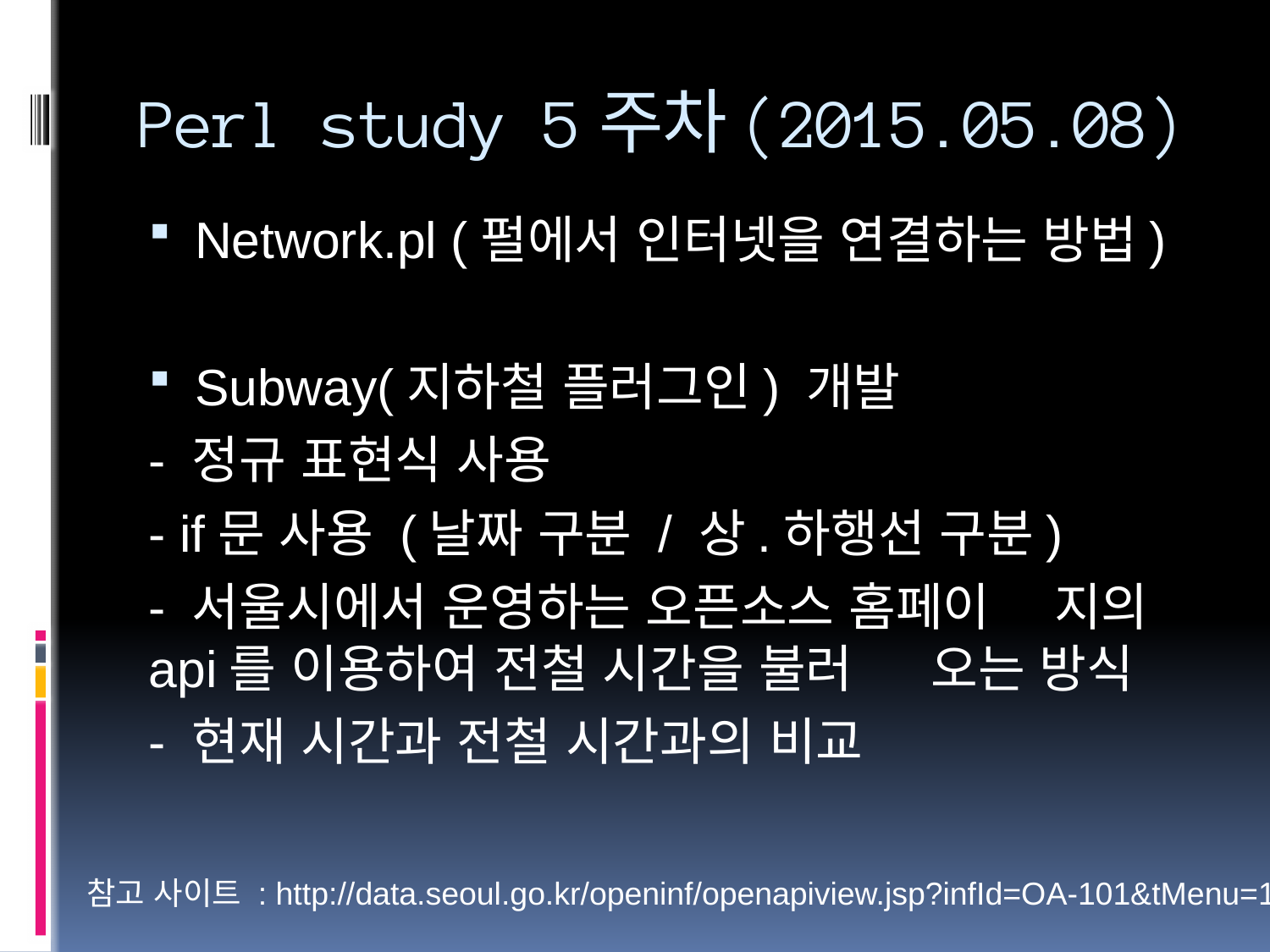

# Perl study 5주차(2015.05.08)
Network.pl (펄에서 인터넷을 연결하는 방법)

Subway(지하철 플러그인) 개발
	- 정규 표현식 사용
	- if문 사용 (날짜 구분 / 상.하행선 구분)
	- 서울시에서 운영하는 오픈소스 홈페이	   지의 api를 이용하여 전철 시간을 불러	   오는 방식
	- 현재 시간과 전철 시간과의 비교

참고 사이트 : http://data.seoul.go.kr/openinf/openapiview.jsp?infId=OA-101&tMenu=11